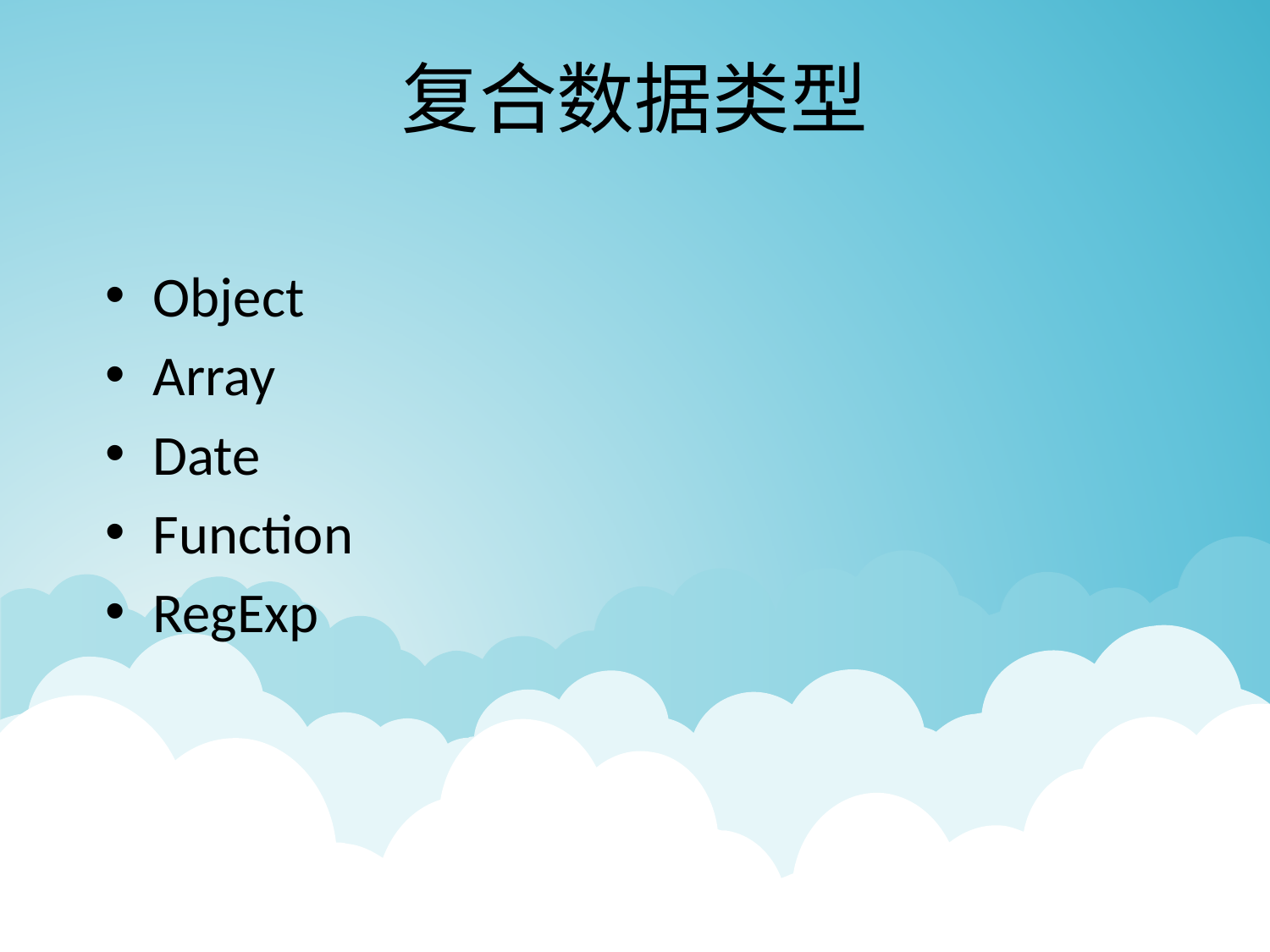

# 复合数据类型
Object
Array
Date
Function
RegExp